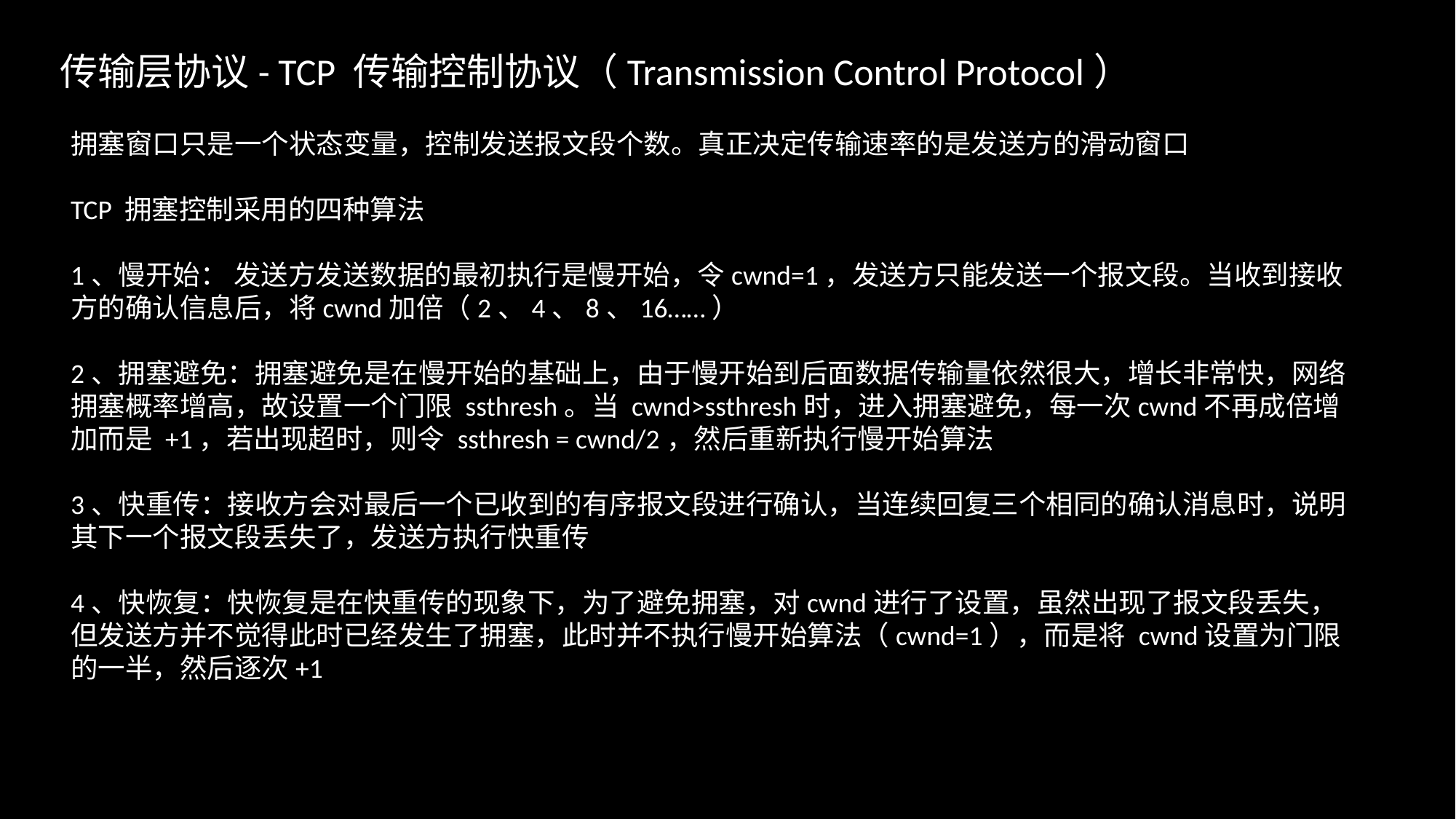

传输层协议- TCP 传输控制协议（Transmission Control Protocol）
拥塞窗口只是一个状态变量，控制发送报文段个数。真正决定传输速率的是发送方的滑动窗口

TCP 拥塞控制采用的四种算法

1、慢开始： 发送方发送数据的最初执行是慢开始，令cwnd=1，发送方只能发送一个报文段。当收到接收方的确认信息后，将cwnd加倍（2、4、8、16……）

2、拥塞避免：拥塞避免是在慢开始的基础上，由于慢开始到后面数据传输量依然很大，增长非常快，网络拥塞概率增高，故设置一个门限 ssthresh。当 cwnd>ssthresh时，进入拥塞避免，每一次cwnd不再成倍增加而是 +1，若出现超时，则令 ssthresh = cwnd/2，然后重新执行慢开始算法

3、快重传：接收方会对最后一个已收到的有序报文段进行确认，当连续回复三个相同的确认消息时，说明其下一个报文段丢失了，发送方执行快重传

4、快恢复：快恢复是在快重传的现象下，为了避免拥塞，对cwnd进行了设置，虽然出现了报文段丢失，但发送方并不觉得此时已经发生了拥塞，此时并不执行慢开始算法（cwnd=1），而是将 cwnd设置为门限的一半，然后逐次+1